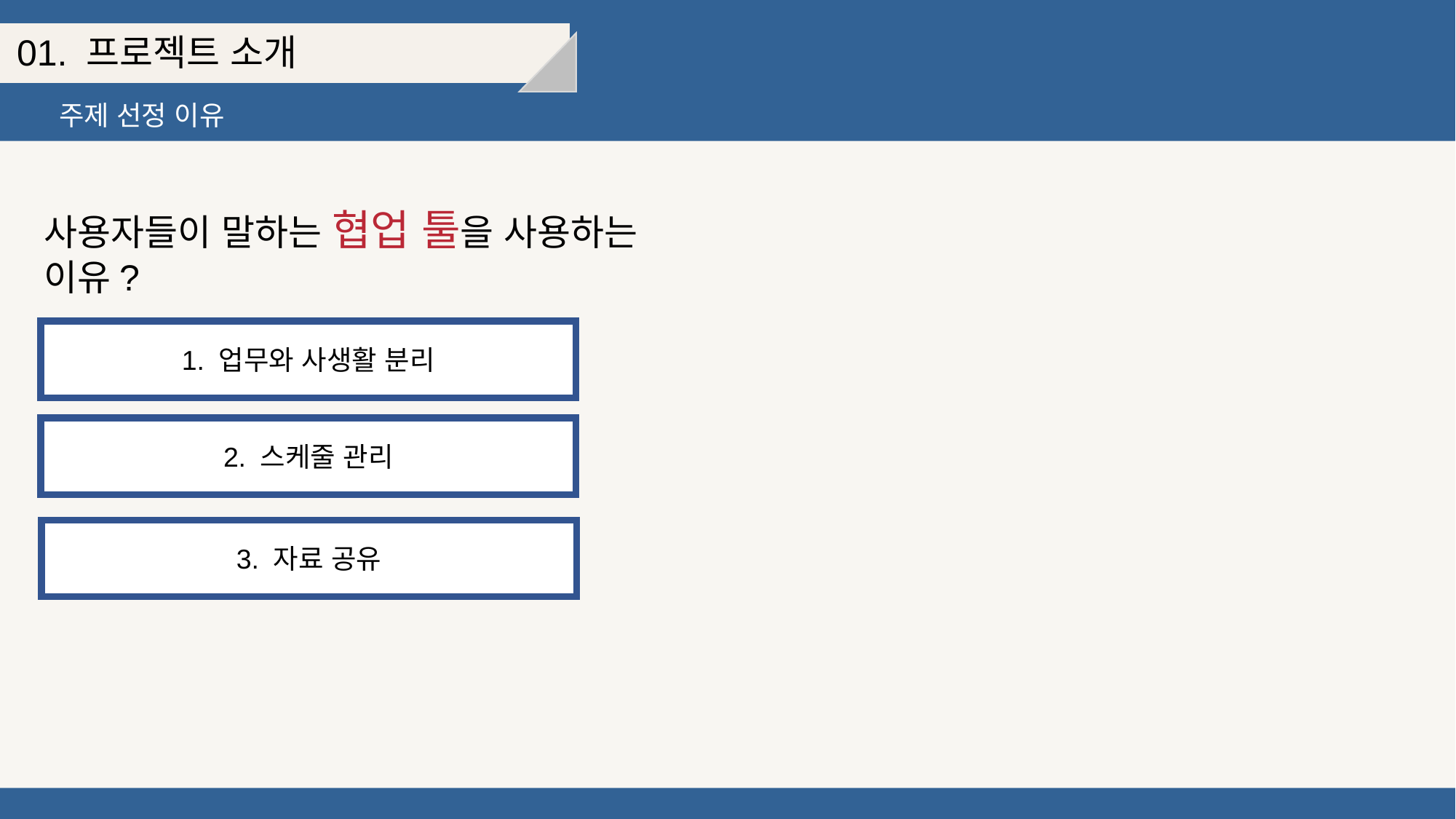

01. 프로젝트 소개

주제 선정 이유

사용자들이 말하는 협업 툴을 사용하는 이유?
1. 업무와 사생활 분리
2. 스케줄 관리
3. 자료 공유